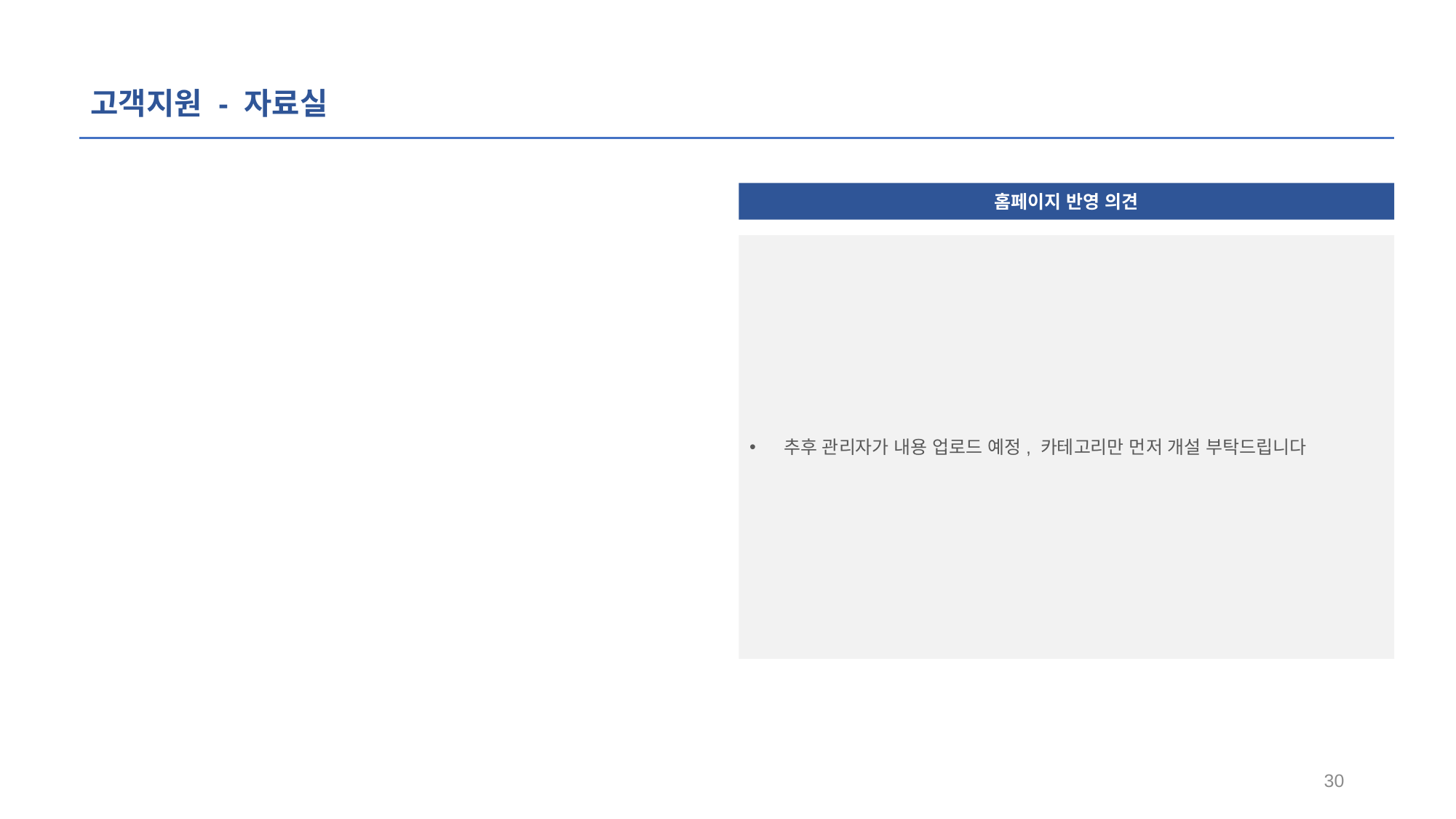

고객지원 - 자료실
홈페이지 반영 의견
추후 관리자가 내용 업로드 예정, 카테고리만 먼저 개설 부탁드립니다
30